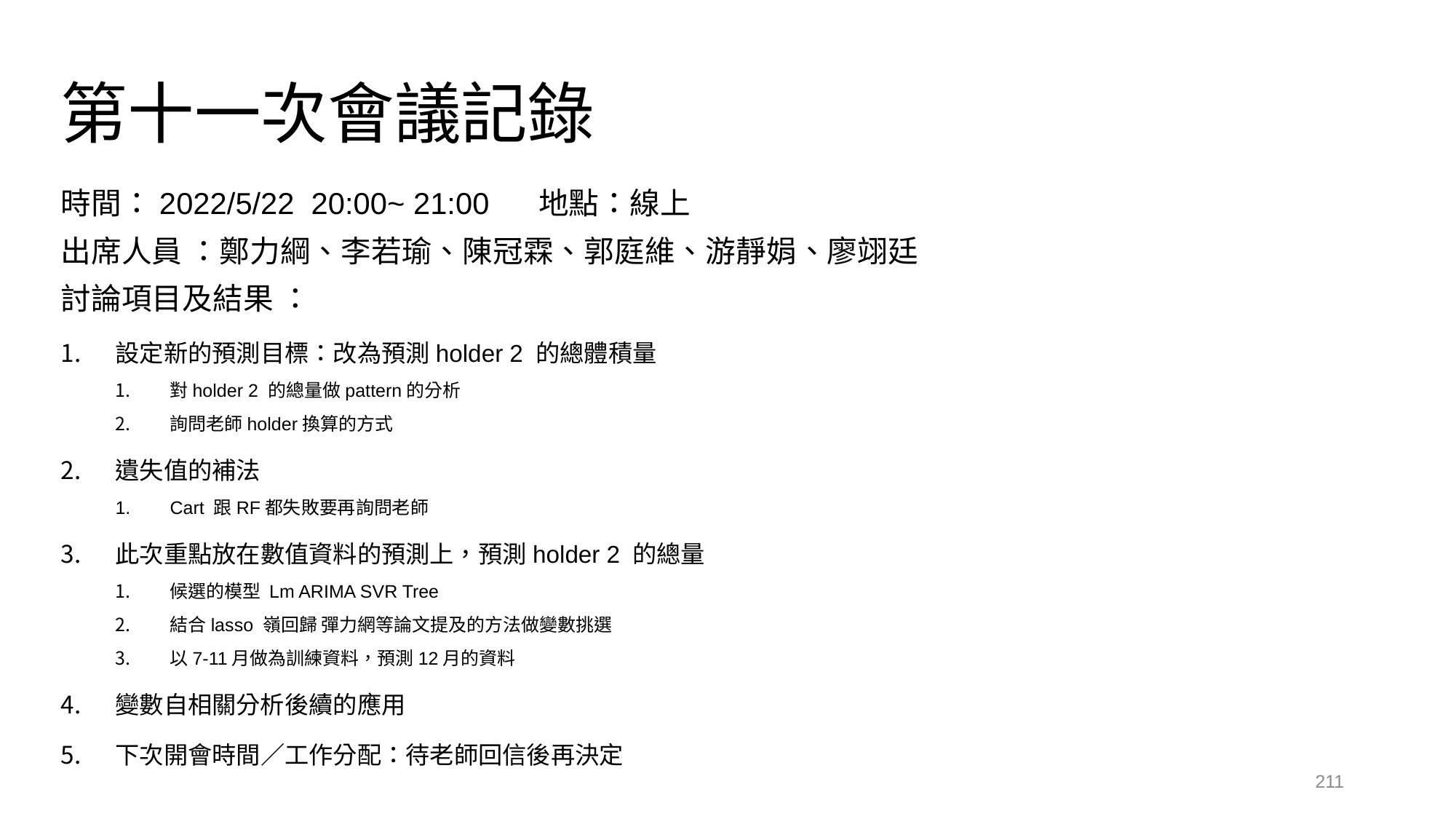

# 第十一次會議記錄
時間：2022/5/22  20:00~ 21:00     地點：線上
出席人員 ：鄭力綱、李若瑜、陳冠霖、郭庭維、游靜娟、廖翊廷
討論項目及結果 ：
設定新的預測目標：改為預測holder 2 的總體積量
對holder 2 的總量做pattern的分析
詢問老師holder換算的方式
遺失值的補法
Cart 跟RF都失敗要再詢問老師
此次重點放在數值資料的預測上，預測holder 2 的總量
候選的模型 Lm ARIMA SVR Tree
結合lasso 嶺回歸 彈力網等論文提及的方法做變數挑選
以7-11月做為訓練資料，預測12月的資料
變數自相關分析後續的應用
下次開會時間／工作分配：待老師回信後再決定

211